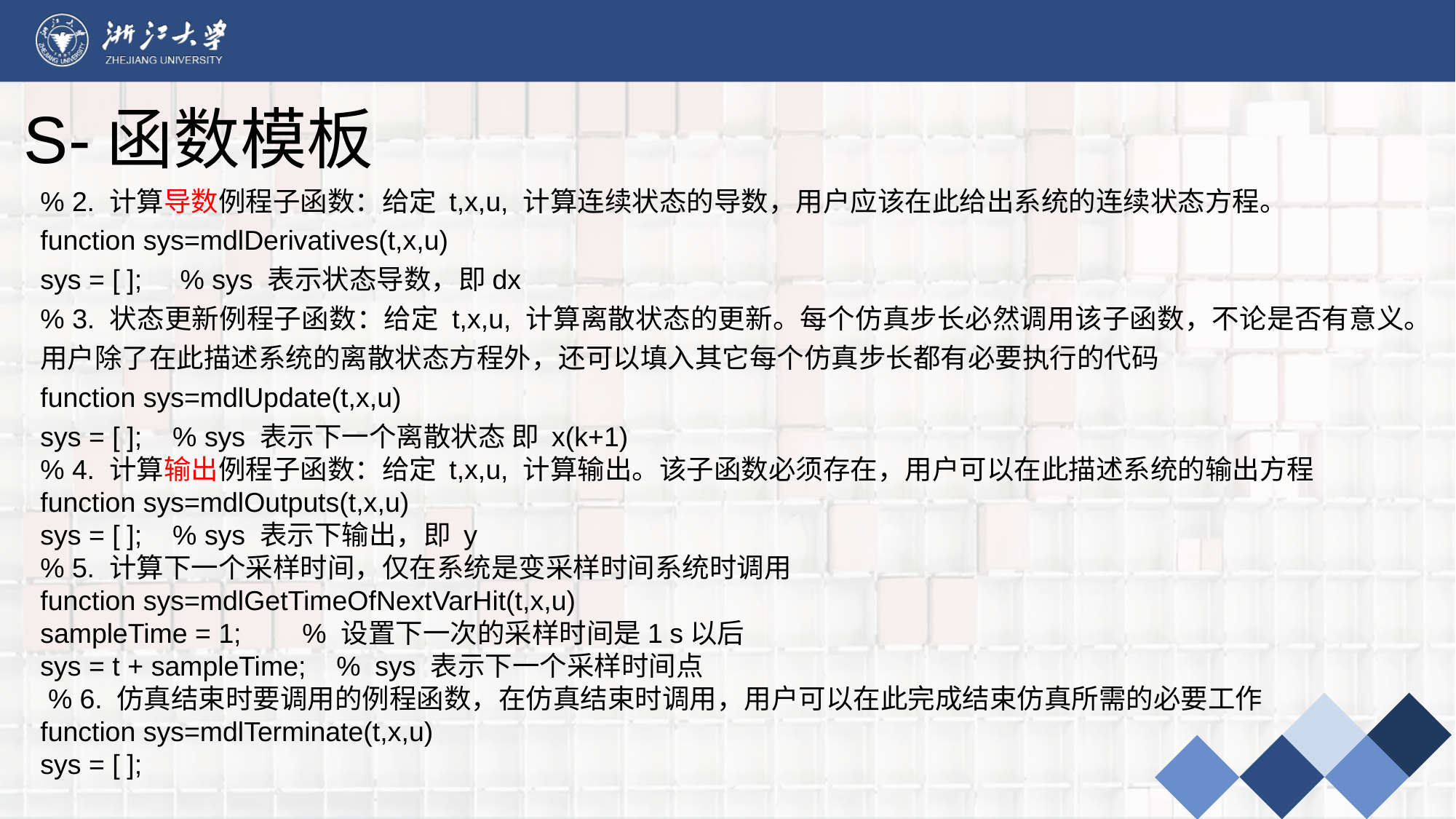

# S-函数模板
% 2. 计算导数例程子函数：给定 t,x,u, 计算连续状态的导数，用户应该在此给出系统的连续状态方程。
function sys=mdlDerivatives(t,x,u)
sys = [ ];     % sys 表示状态导数，即dx
% 3. 状态更新例程子函数：给定 t,x,u, 计算离散状态的更新。每个仿真步长必然调用该子函数，不论是否有意义。用户除了在此描述系统的离散状态方程外，还可以填入其它每个仿真步长都有必要执行的代码
function sys=mdlUpdate(t,x,u)
sys = [ ];    % sys 表示下一个离散状态 即 x(k+1)
% 4. 计算输出例程子函数：给定 t,x,u, 计算输出。该子函数必须存在，用户可以在此描述系统的输出方程
function sys=mdlOutputs(t,x,u)
sys = [ ];    % sys 表示下输出，即 y
% 5. 计算下一个采样时间，仅在系统是变采样时间系统时调用
function sys=mdlGetTimeOfNextVarHit(t,x,u)
sampleTime = 1;        % 设置下一次的采样时间是1 s以后
sys = t + sampleTime;    %  sys 表示下一个采样时间点
 % 6. 仿真结束时要调用的例程函数，在仿真结束时调用，用户可以在此完成结束仿真所需的必要工作
function sys=mdlTerminate(t,x,u)
sys = [ ];